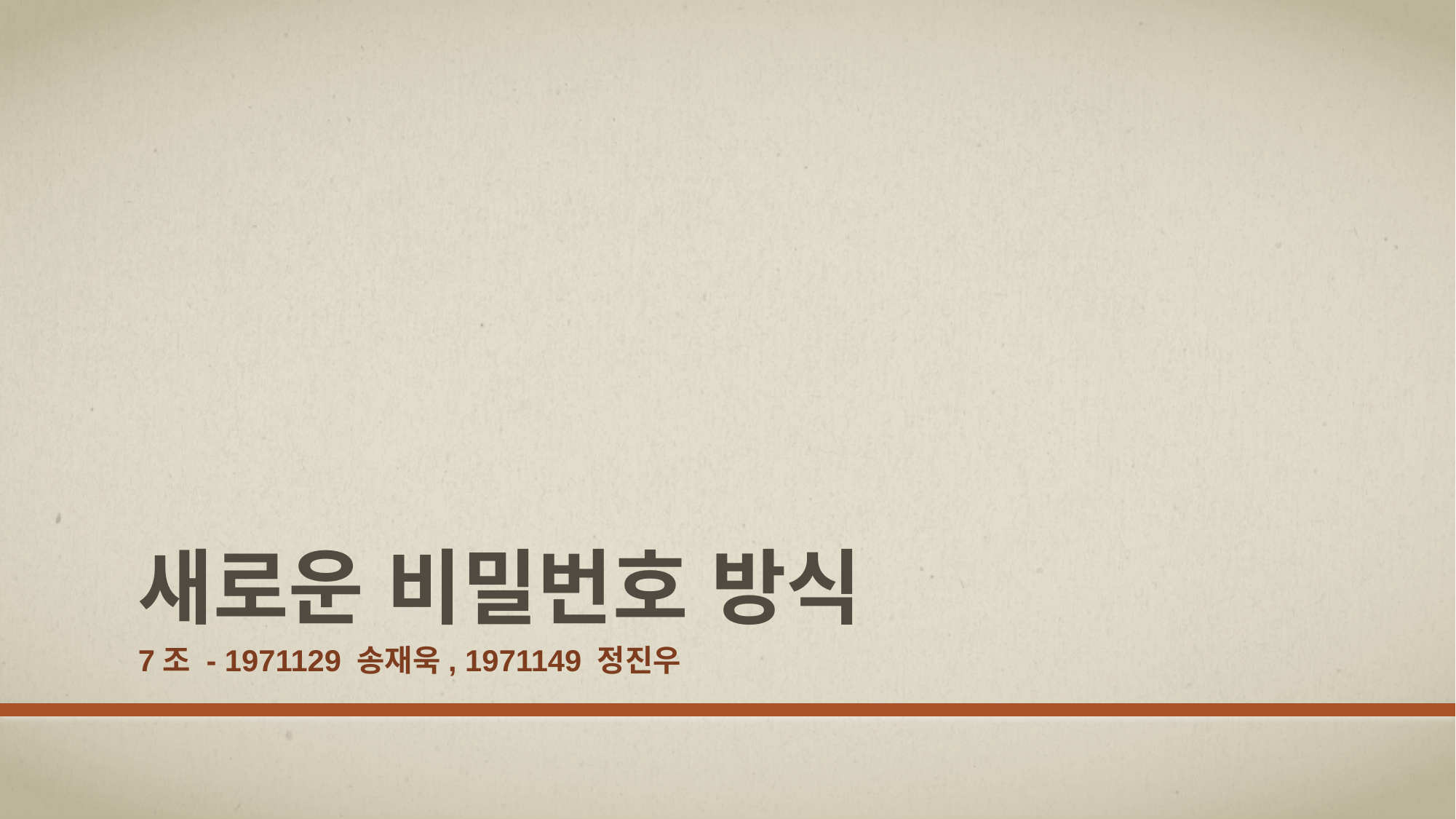

# 새로운 비밀번호 방식
7조 - 1971129 송재욱, 1971149 정진우